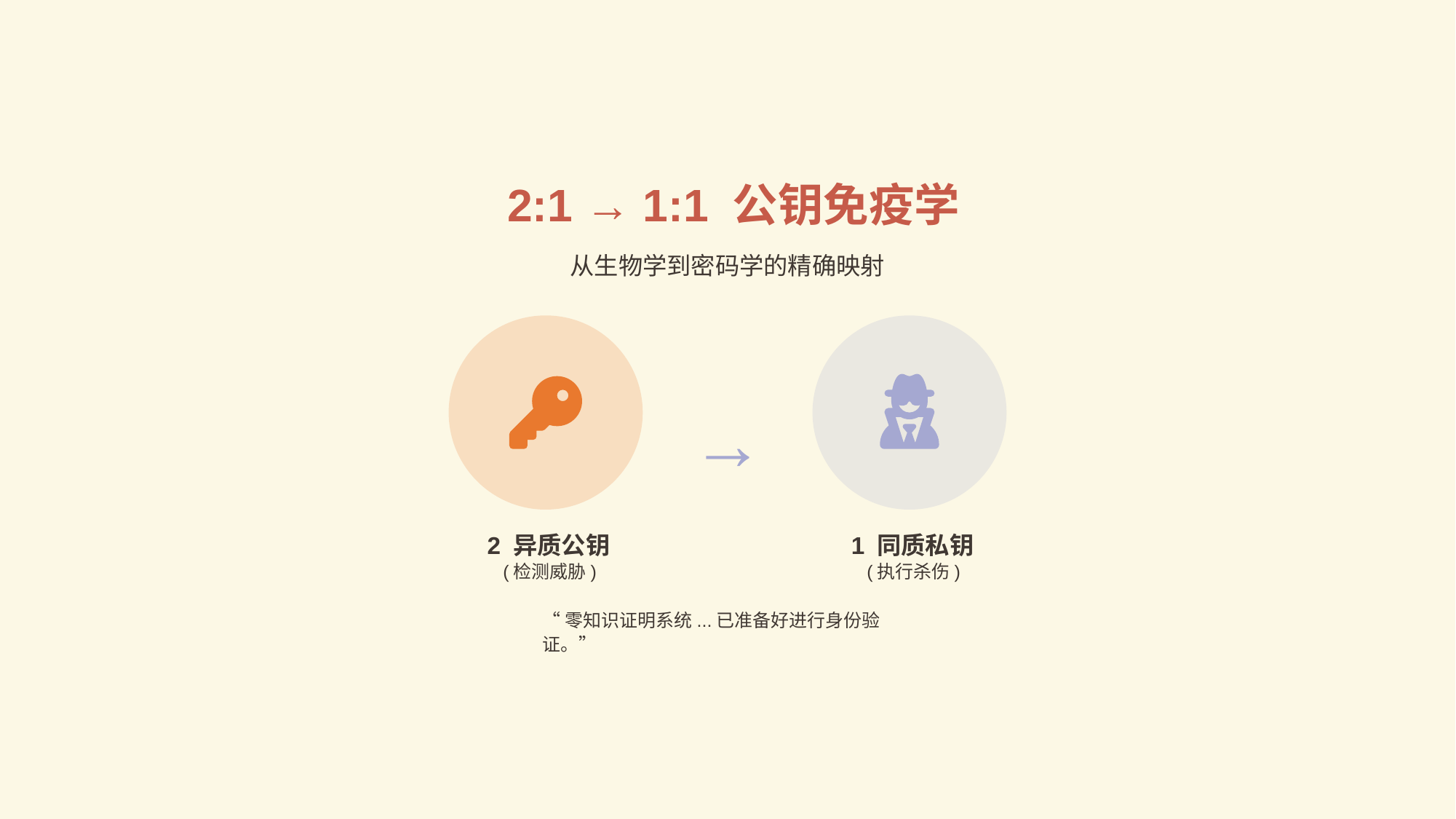

2:1 → 1:1 公钥免疫学
从生物学到密码学的精确映射

→
2 异质公钥
1 同质私钥
(检测威胁)
(执行杀伤)
“零知识证明系统...已准备好进行身份验证。”